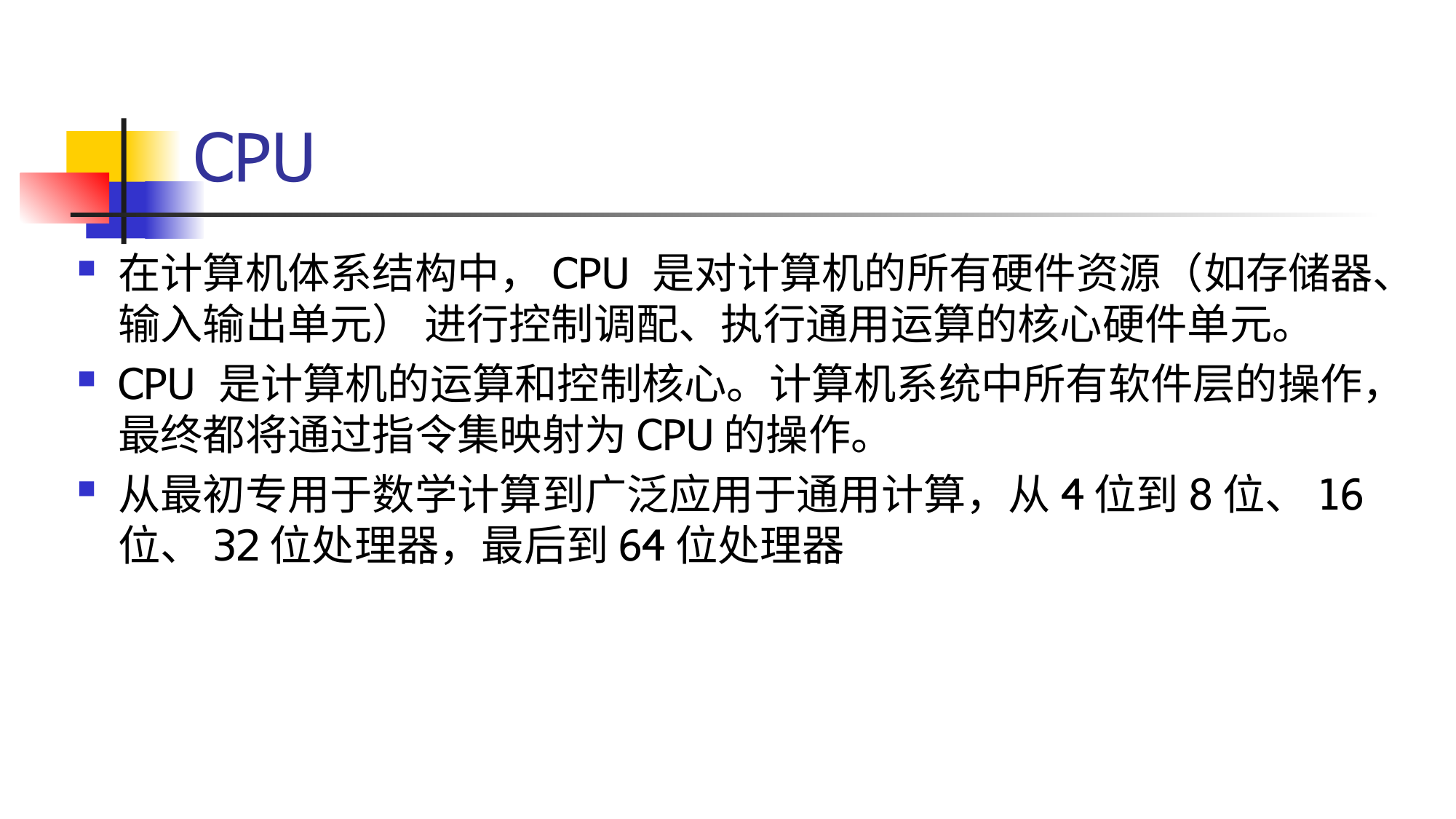

# CPU
在计算机体系结构中，CPU 是对计算机的所有硬件资源（如存储器、输入输出单元） 进行控制调配、执行通用运算的核心硬件单元。
CPU 是计算机的运算和控制核心。计算机系统中所有软件层的操作，最终都将通过指令集映射为CPU的操作。
从最初专用于数学计算到广泛应用于通用计算，从4位到8位、16位、32位处理器，最后到64位处理器